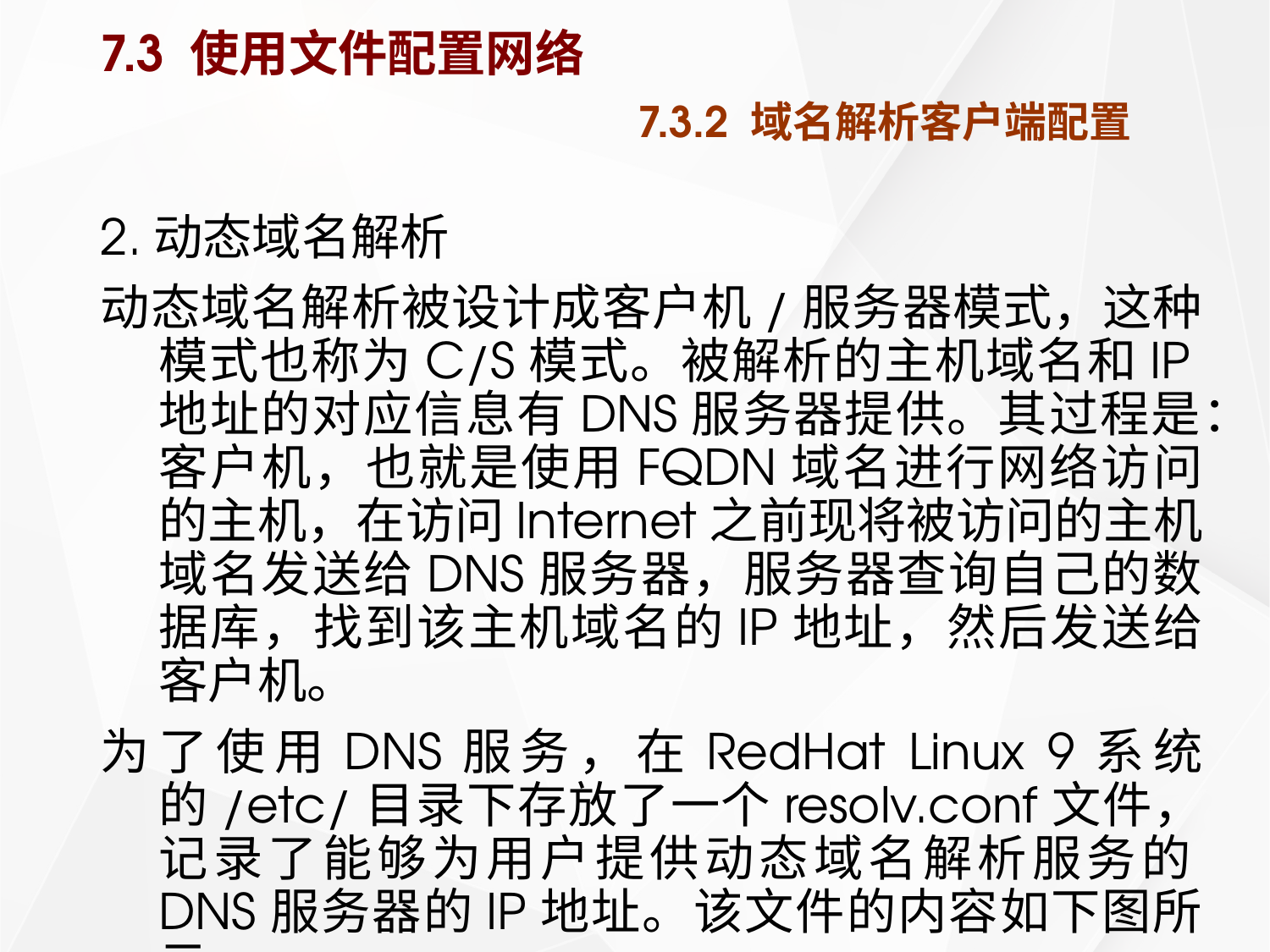

# 7.3 使用文件配置网络 7.3.2 域名解析客户端配置
2.动态域名解析
动态域名解析被设计成客户机/服务器模式，这种模式也称为C/S模式。被解析的主机域名和IP地址的对应信息有DNS服务器提供。其过程是：客户机，也就是使用FQDN域名进行网络访问的主机，在访问Internet之前现将被访问的主机域名发送给DNS服务器，服务器查询自己的数据库，找到该主机域名的IP地址，然后发送给客户机。
为了使用DNS服务，在RedHat Linux 9系统的/etc/目录下存放了一个resolv.conf文件，记录了能够为用户提供动态域名解析服务的DNS服务器的IP地址。该文件的内容如下图所示。